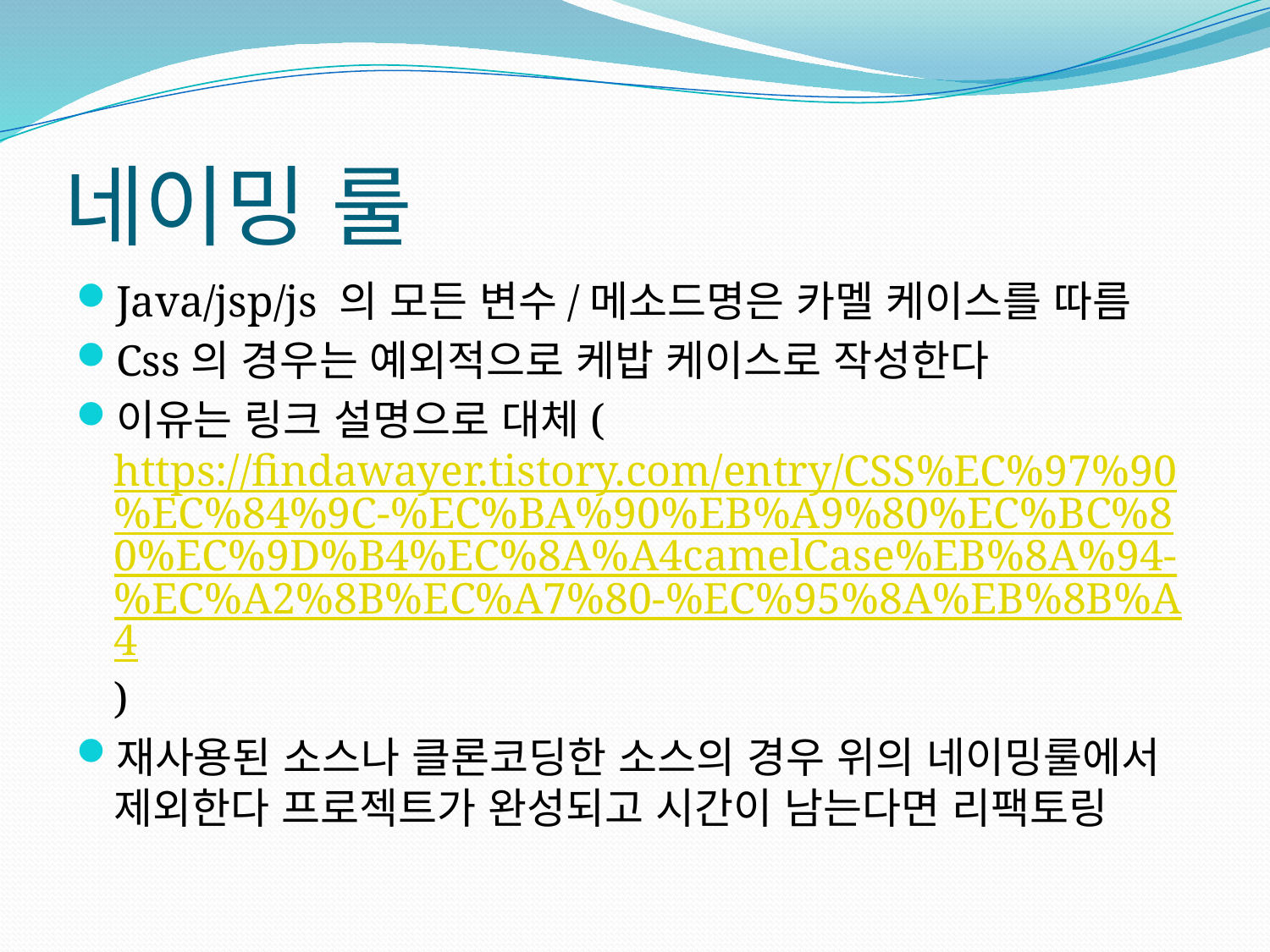

# 네이밍 룰
Java/jsp/js 의 모든 변수/메소드명은 카멜 케이스를 따름
Css의 경우는 예외적으로 케밥 케이스로 작성한다
이유는 링크 설명으로 대체(https://findawayer.tistory.com/entry/CSS%EC%97%90%EC%84%9C-%EC%BA%90%EB%A9%80%EC%BC%80%EC%9D%B4%EC%8A%A4camelCase%EB%8A%94-%EC%A2%8B%EC%A7%80-%EC%95%8A%EB%8B%A4)
재사용된 소스나 클론코딩한 소스의 경우 위의 네이밍룰에서 제외한다 프로젝트가 완성되고 시간이 남는다면 리팩토링